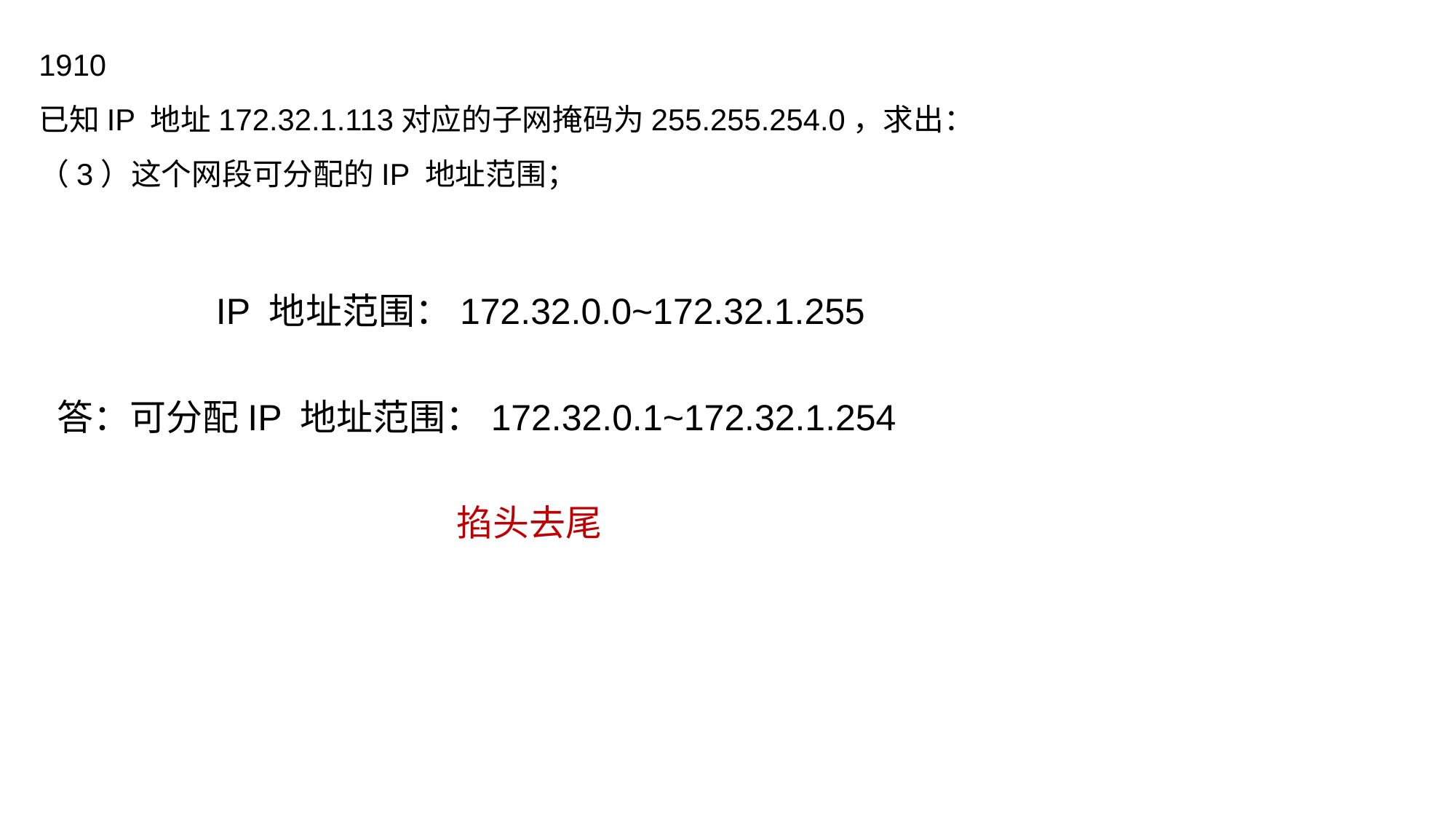

1910
已知IP 地址172.32.1.113对应的子网掩码为255.255.254.0，求出：
（3）这个网段可分配的IP 地址范围；
IP 地址范围：172.32.0.0~172.32.1.255
答：可分配IP 地址范围：172.32.0.1~172.32.1.254
掐头去尾